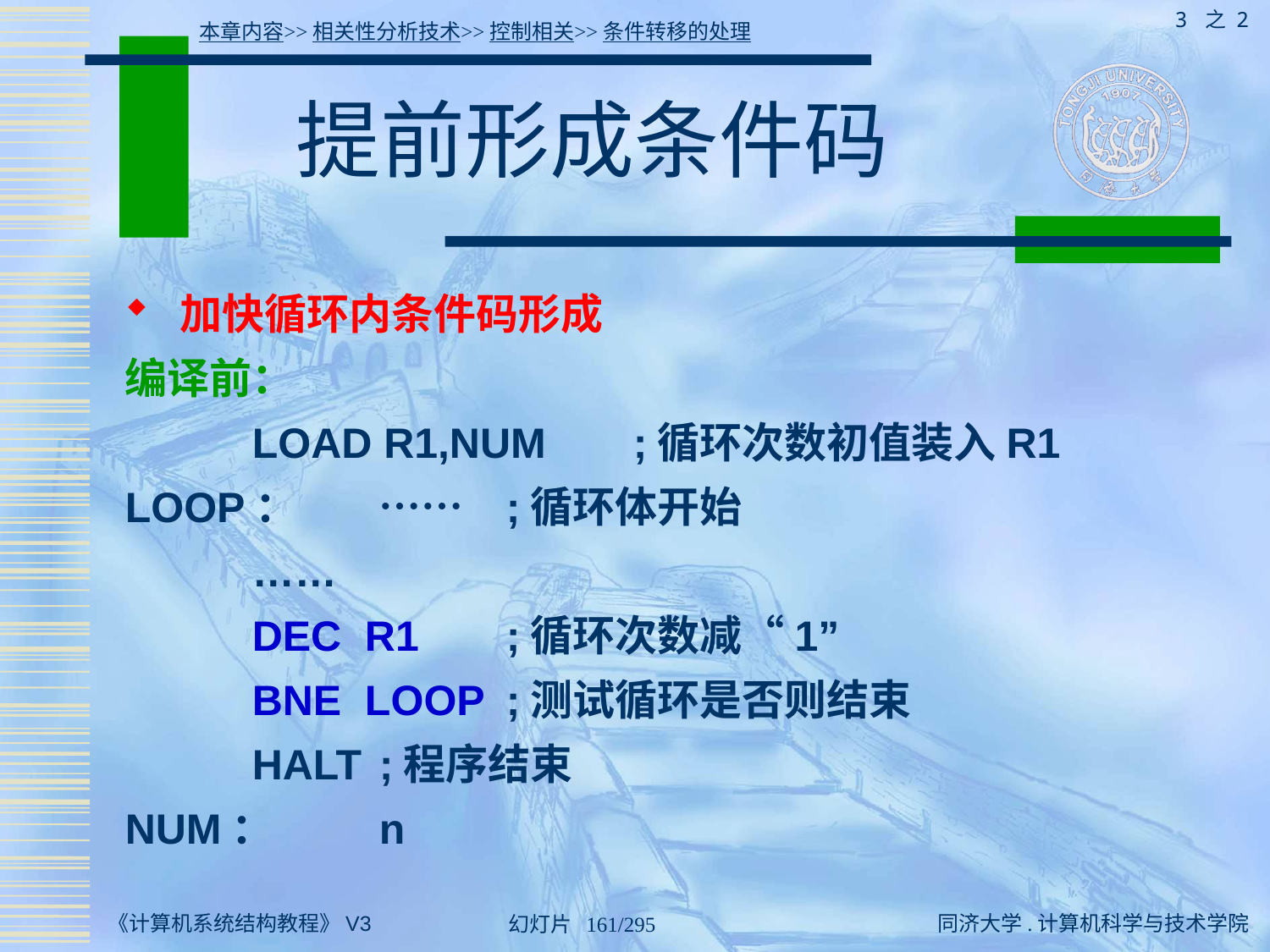

3 之 2
本章内容>>相关性分析技术>>控制相关>>条件转移的处理
# 提前形成条件码
  加快循环内条件码形成
编译前：
	LOAD R1,NUM	;循环次数初值装入R1
LOOP：	……	;循环体开始
	……
	DEC  R1	;循环次数减“1”
	BNE  LOOP	;测试循环是否则结束
	HALT	;程序结束
NUM：	n